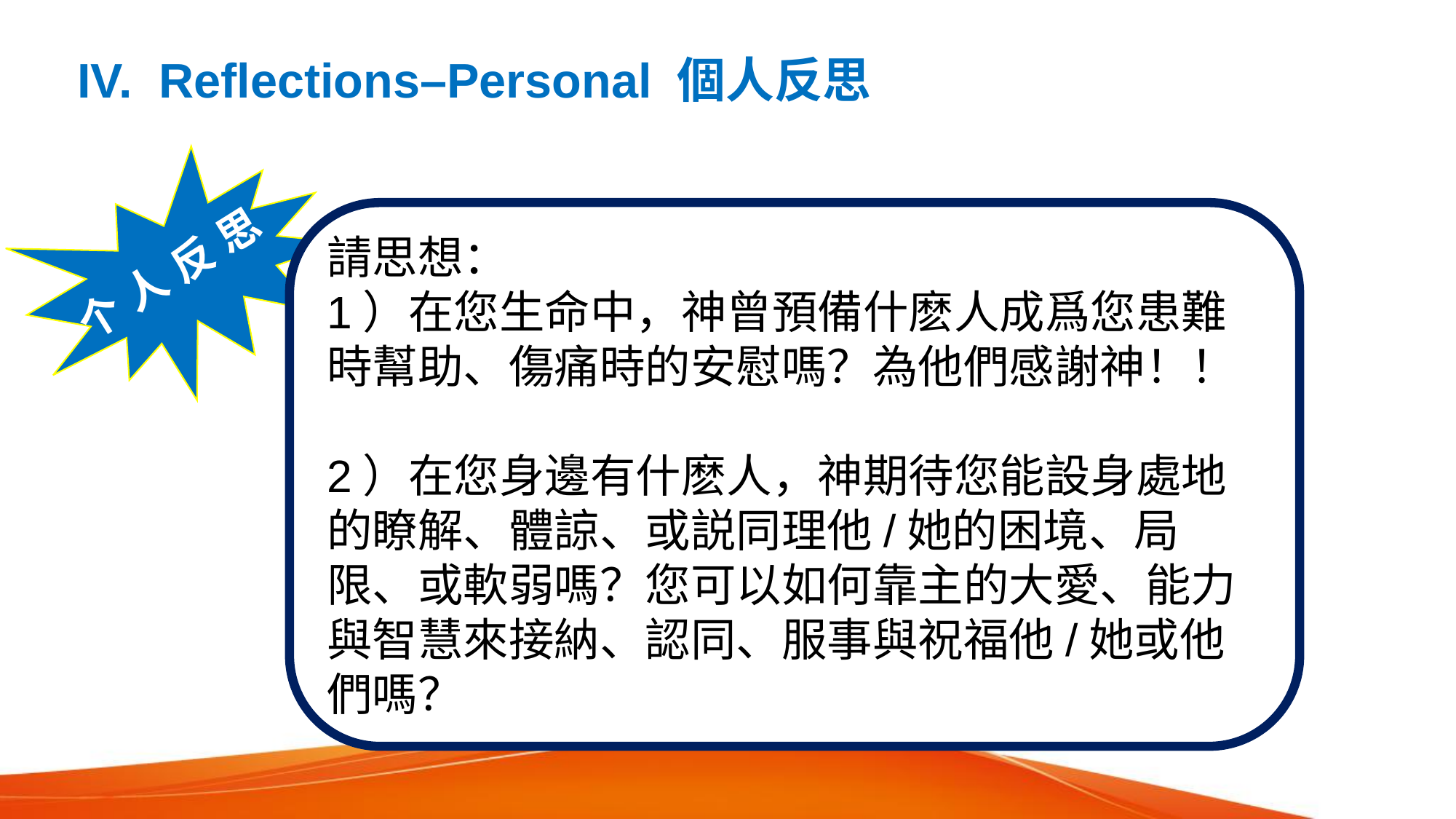

IV.  Reflections–Personal 個人反思

請思想：
1）在您生命中，神曾預備什麽人成爲您患難時幫助、傷痛時的安慰嗎？為他們感謝神！！

2）在您身邊有什麽人，神期待您能設身處地的瞭解、體諒、或説同理他/她的困境、局限、或軟弱嗎？您可以如何靠主的大愛、能力與智慧來接納、認同、服事與祝福他/她或他們嗎？
个 人 反 思